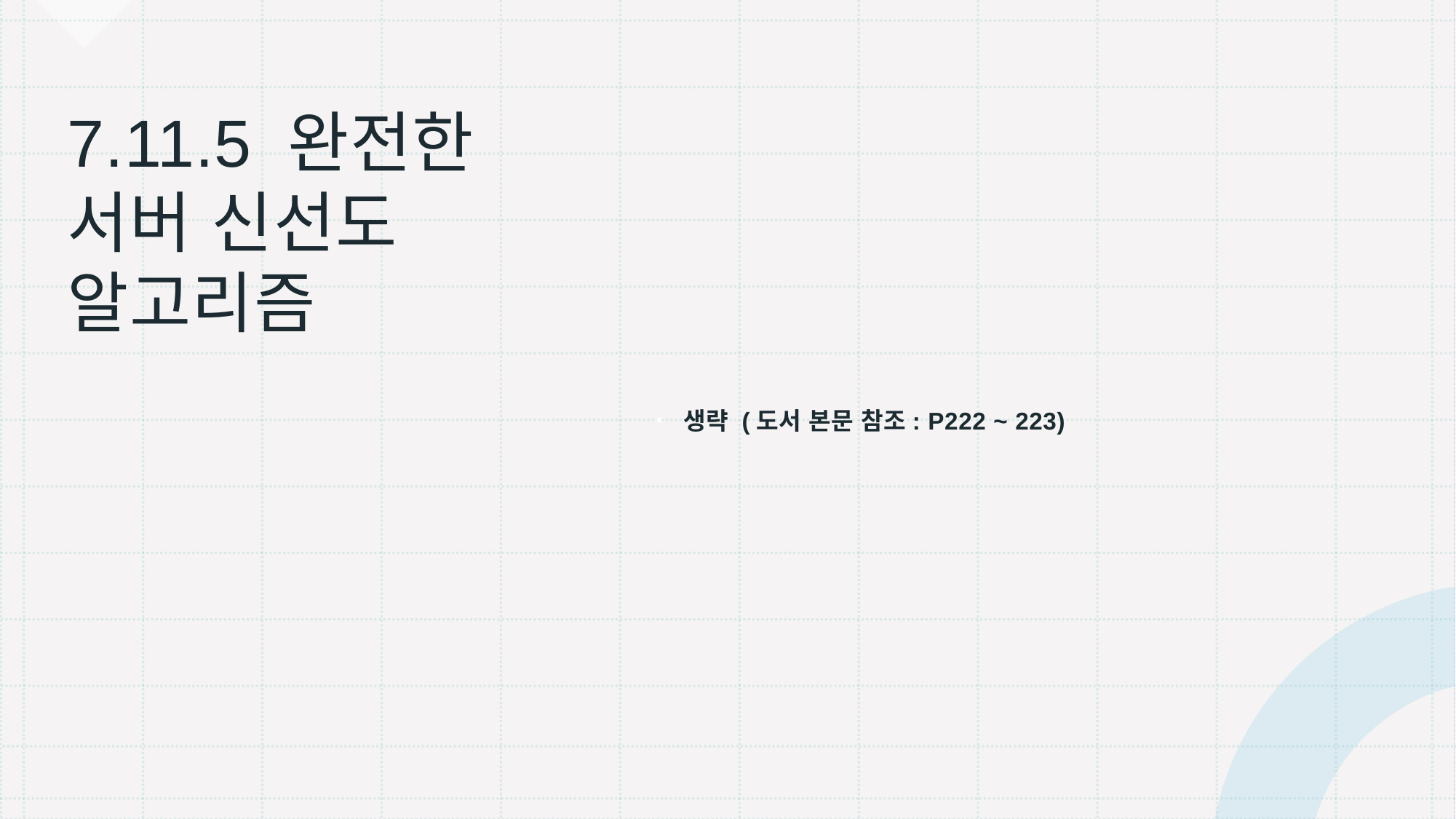

생략 (도서 본문 참조: P222 ~ 223)
# 7.11.5 완전한 서버 신선도 알고리즘